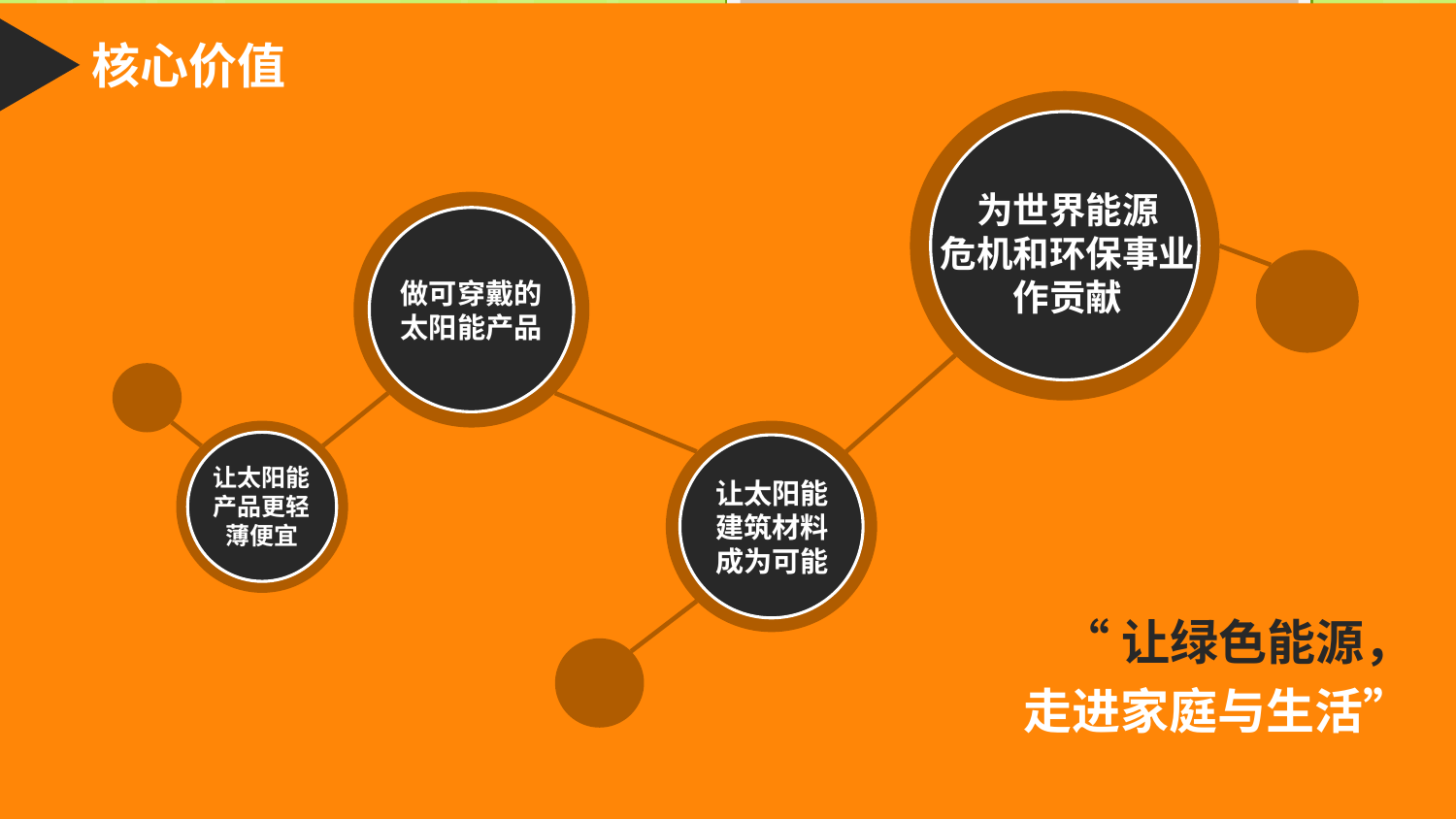

核心价值

为世界能源
危机和环保事业
作贡献

做可穿戴的
太阳能产品

让太阳能
产品更轻
薄便宜

让太阳能
建筑材料成为可能
“让绿色能源，
走进家庭与生活”